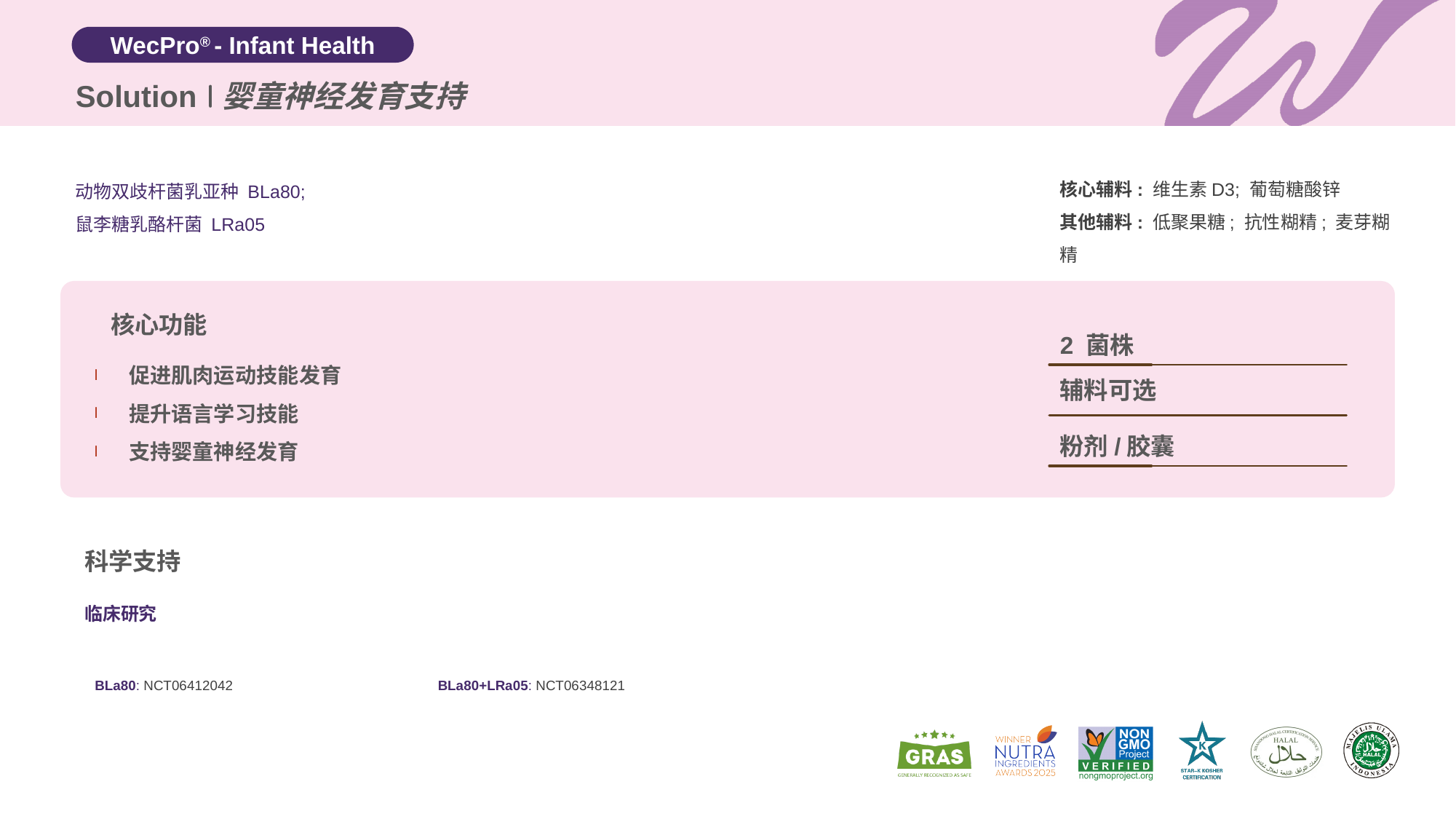

Solution
婴童神经发育支持
核心辅料: 维生素D3; 葡萄糖酸锌
其他辅料: 低聚果糖; 抗性糊精; 麦芽糊精
动物双歧杆菌乳亚种 BLa80;
鼠李糖乳酪杆菌 LRa05

核心功能
2 菌株
促进肌肉运动技能发育
提升语言学习技能
支持婴童神经发育
辅料可选
粉剂/胶囊
科学支持
临床研究
| BLa80: NCT06412042 | BLa80+LRa05: NCT06348121 |
| --- | --- |